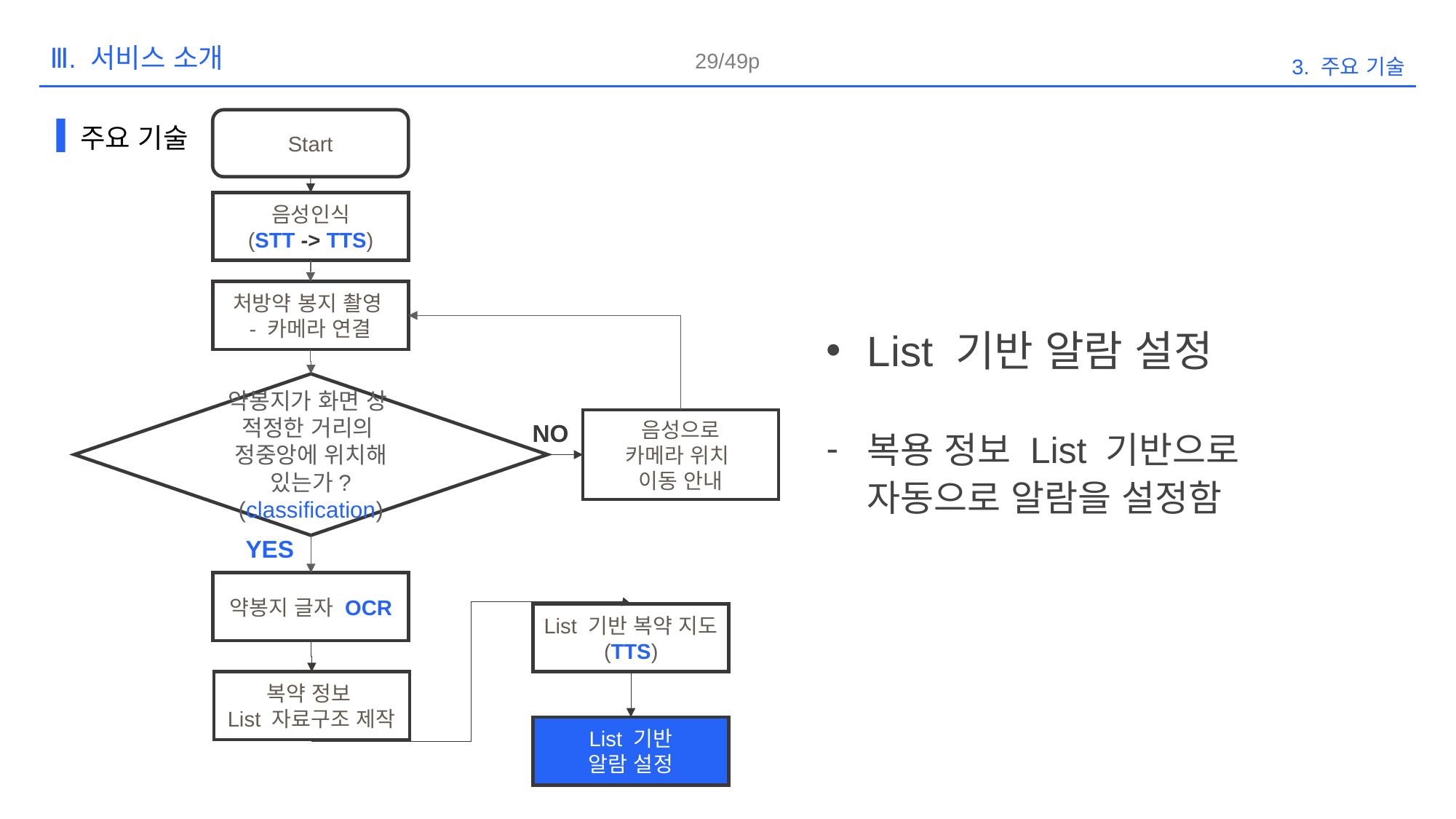

29/49p
3. 주요 기술
Ⅲ. 서비스 소개
주요 기술

Start
음성인식
(STT -> TTS)
처방약 봉지 촬영
- 카메라 연결
약봉지가 화면 상
적정한 거리의
정중앙에 위치해 있는가?
(classification)
음성으로
카메라 위치
이동 안내
NO
YES
약봉지 글자 OCR
List 기반 복약 지도(TTS)
복약 정보
List 자료구조 제작
List 기반
알람 설정
List 기반 알람 설정

복용 정보 List 기반으로 자동으로 알람을 설정함